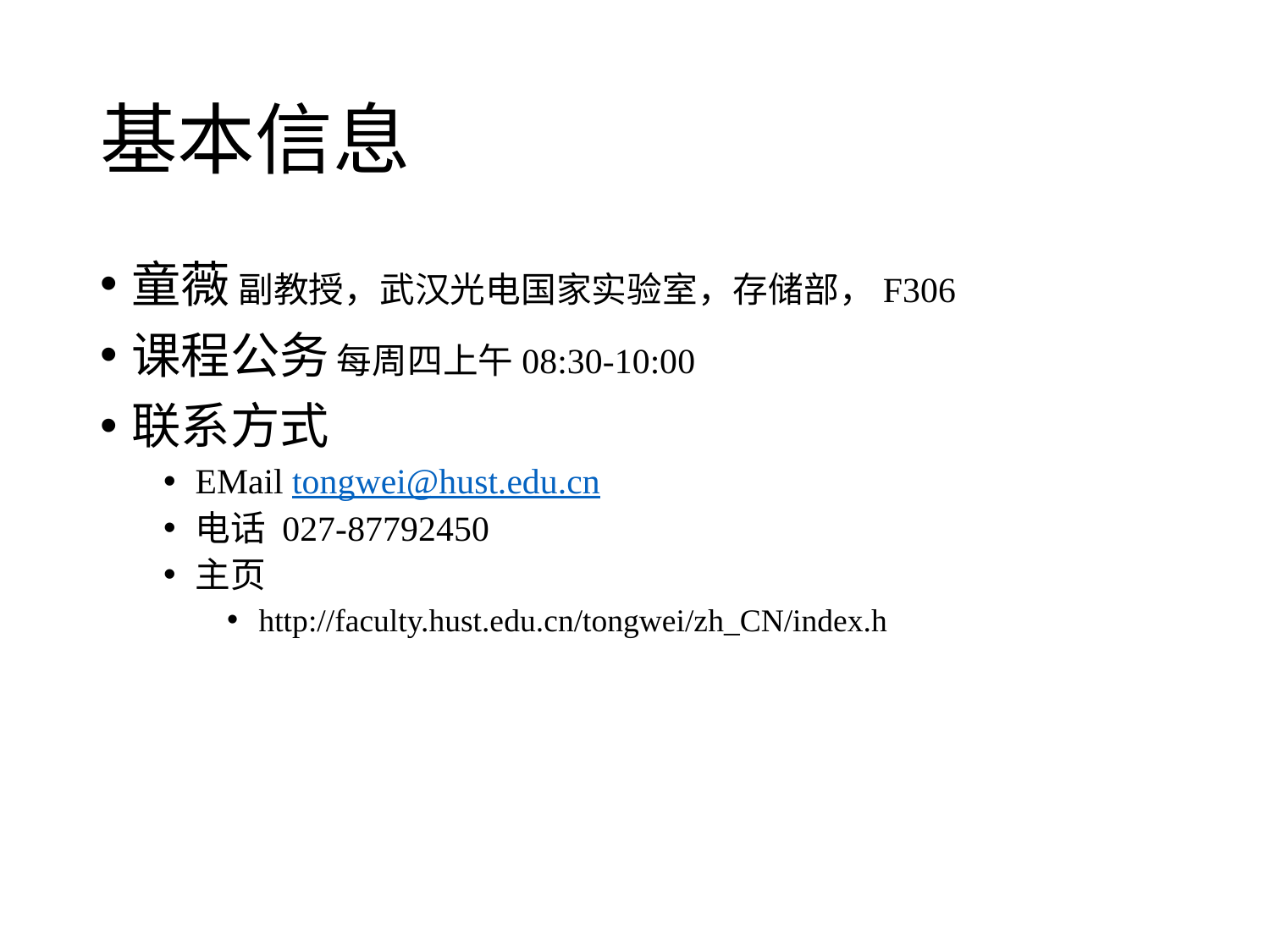

# 基本信息
童薇 副教授，武汉光电国家实验室，存储部，F306
课程公务 每周四上午08:30-10:00
联系方式
EMail tongwei@hust.edu.cn
电话 027-87792450
主页
http://faculty.hust.edu.cn/tongwei/zh_CN/index.h